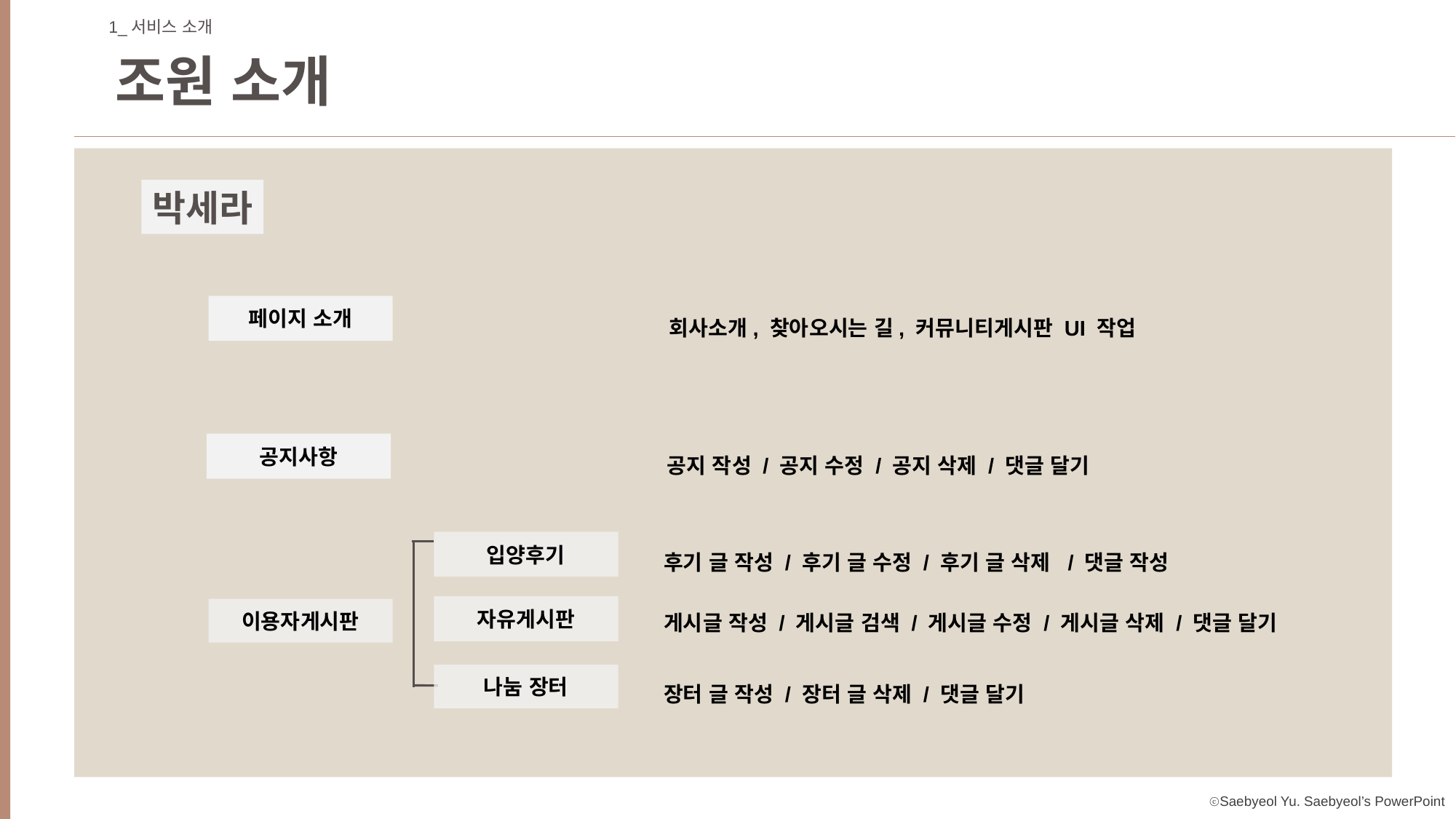

1_서비스 소개
조원 소개

박세라
페이지 소개
회사소개, 찾아오시는 길, 커뮤니티게시판 UI 작업
공지사항
공지 작성 / 공지 수정 / 공지 삭제 / 댓글 달기
입양후기
후기 글 작성 / 후기 글 수정 / 후기 글 삭제  / 댓글 작성
게시글 작성 / 게시글 검색 / 게시글 수정 / 게시글 삭제 / 댓글 달기

자유게시판
이용자게시판
장터 글 작성 / 장터 글 삭제 / 댓글 달기

나눔 장터